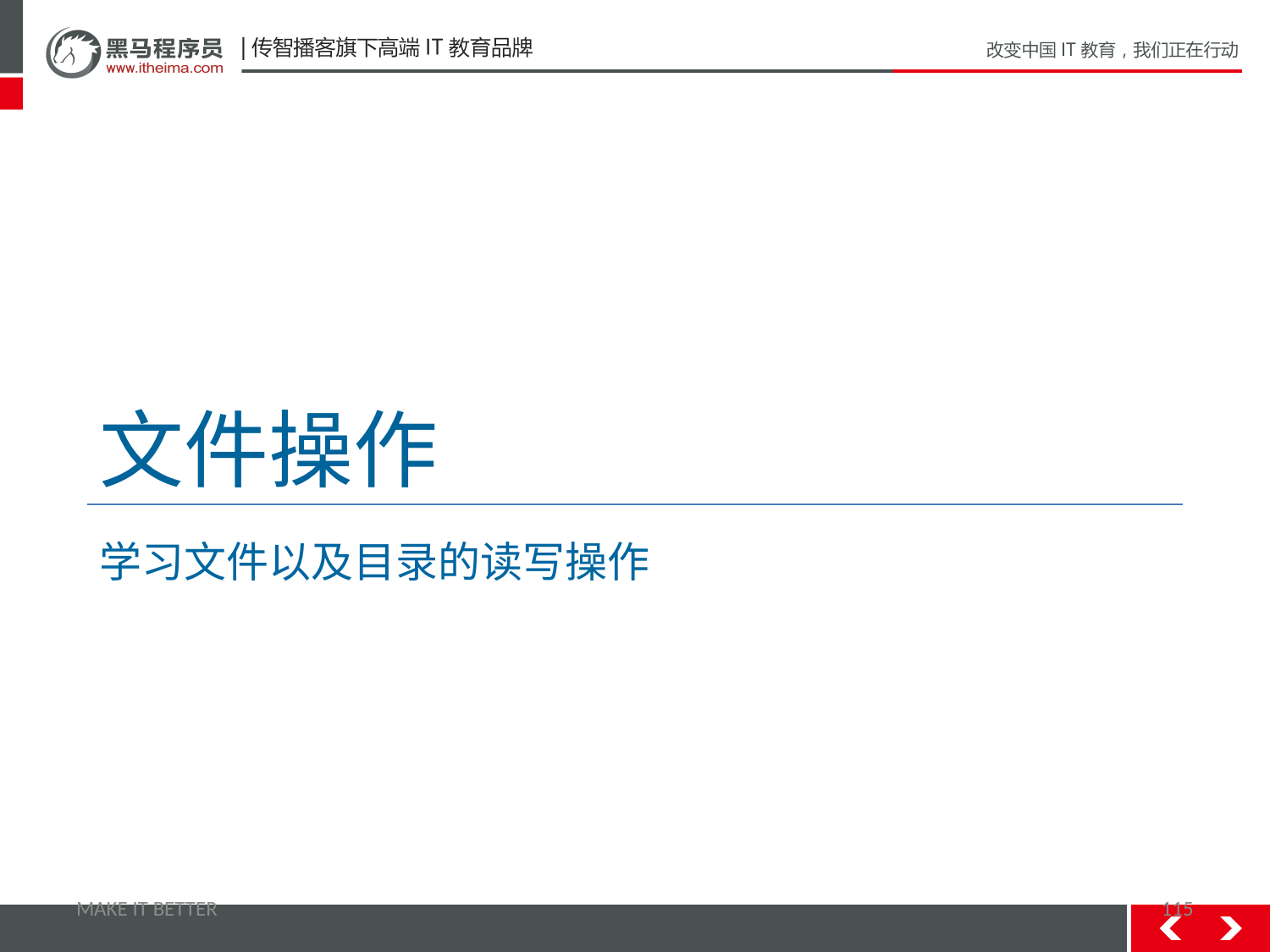

# 文件操作
学习文件以及目录的读写操作
MAKE IT BETTER
115